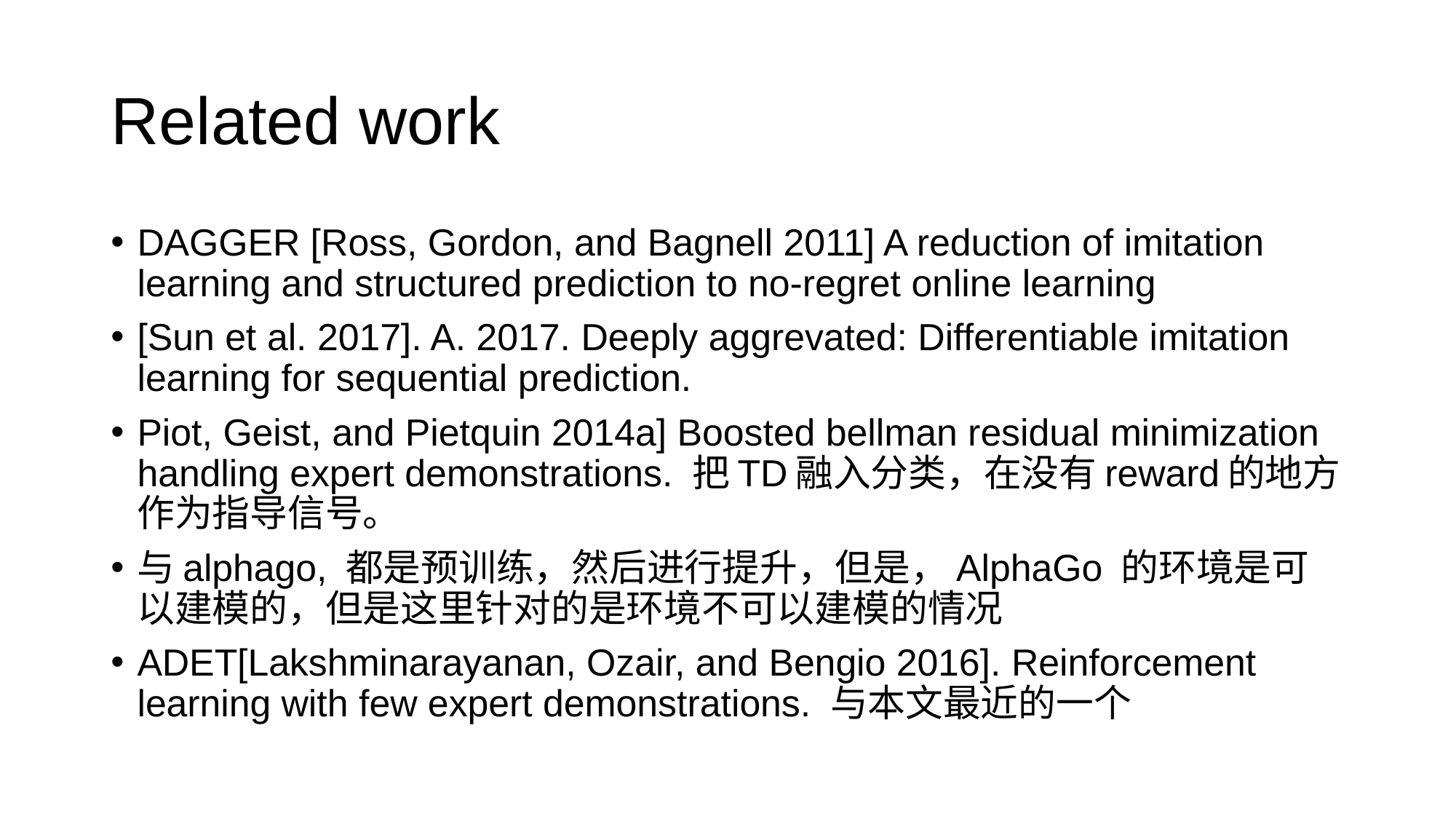

# Related work
DAGGER [Ross, Gordon, and Bagnell 2011] A reduction of imitation learning and structured prediction to no-regret online learning
[Sun et al. 2017]. A. 2017. Deeply aggrevated: Differentiable imitation learning for sequential prediction.
Piot, Geist, and Pietquin 2014a] Boosted bellman residual minimization handling expert demonstrations. 把TD融入分类，在没有reward的地方作为指导信号。
与alphago, 都是预训练，然后进行提升，但是，AlphaGo 的环境是可以建模的，但是这里针对的是环境不可以建模的情况
ADET[Lakshminarayanan, Ozair, and Bengio 2016]. Reinforcement learning with few expert demonstrations. 与本文最近的一个